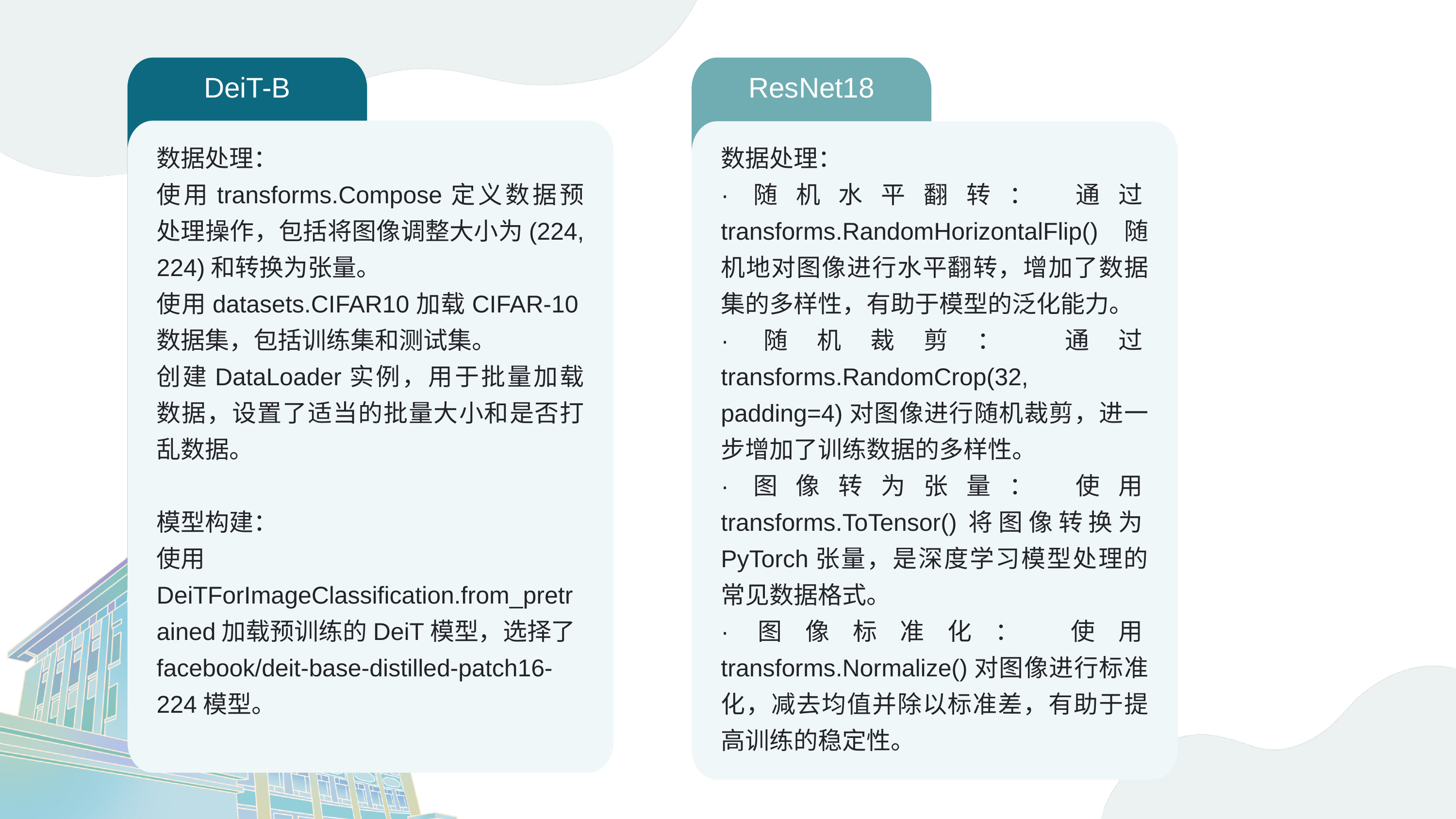

DeiT-B

数据处理：
使用transforms.Compose定义数据预处理操作，包括将图像调整大小为(224, 224)和转换为张量。
使用datasets.CIFAR10加载CIFAR-10数据集，包括训练集和测试集。
创建DataLoader实例，用于批量加载数据，设置了适当的批量大小和是否打乱数据。

模型构建：
使用DeiTForImageClassification.from_pretrained加载预训练的DeiT模型，选择了facebook/deit-base-distilled-patch16-224模型。

ResNet18

数据处理：
·随机水平翻转： 通过transforms.RandomHorizontalFlip()随机地对图像进行水平翻转，增加了数据集的多样性，有助于模型的泛化能力。
·随机裁剪： 通过transforms.RandomCrop(32, padding=4)对图像进行随机裁剪，进一步增加了训练数据的多样性。
·图像转为张量： 使用transforms.ToTensor()将图像转换为PyTorch张量，是深度学习模型处理的常见数据格式。
·图像标准化： 使用transforms.Normalize()对图像进行标准化，减去均值并除以标准差，有助于提高训练的稳定性。